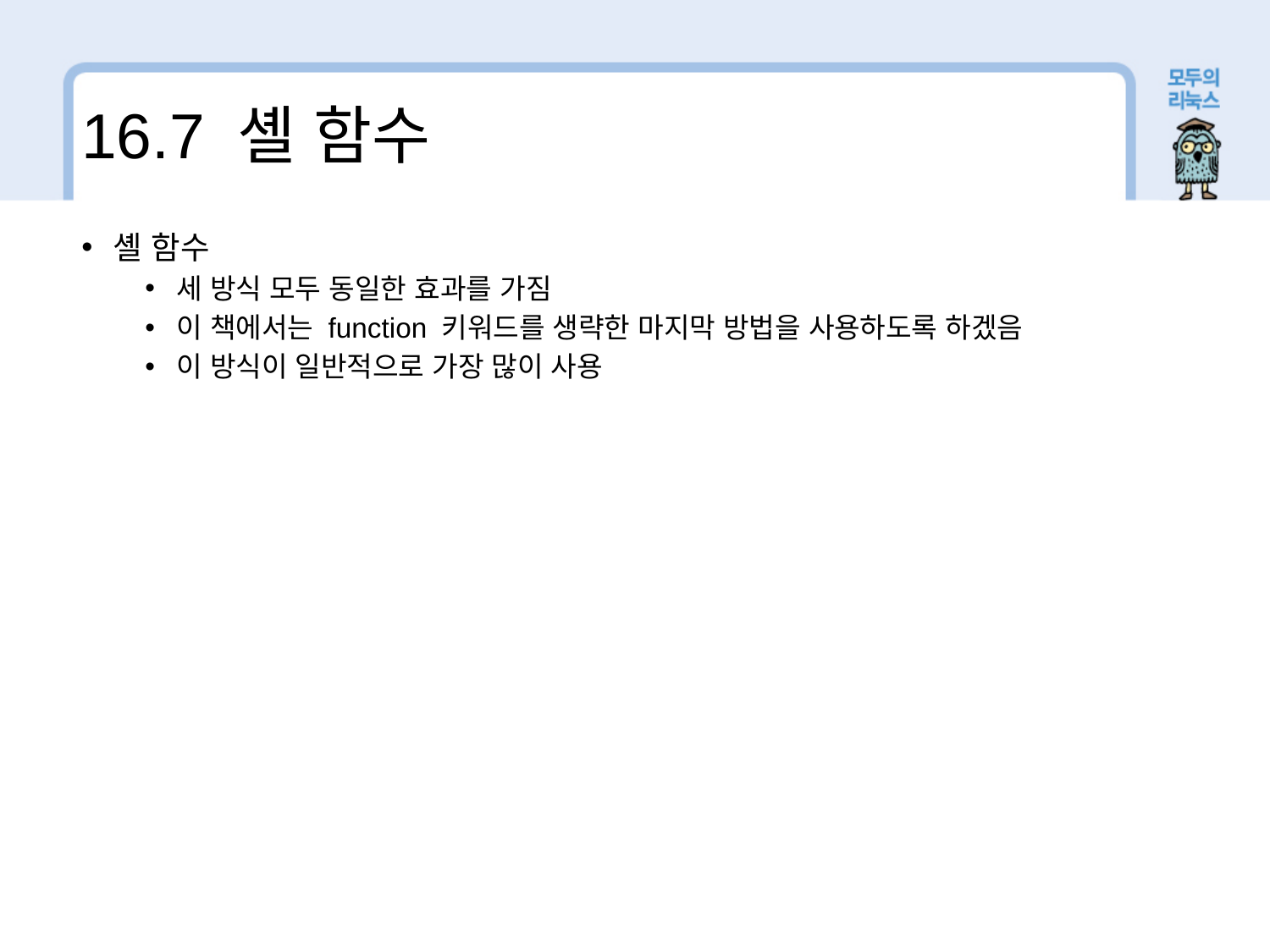

16.7 셸 함수
셸 함수
세 방식 모두 동일한 효과를 가짐
이 책에서는 function 키워드를 생략한 마지막 방법을 사용하도록 하겠음
이 방식이 일반적으로 가장 많이 사용